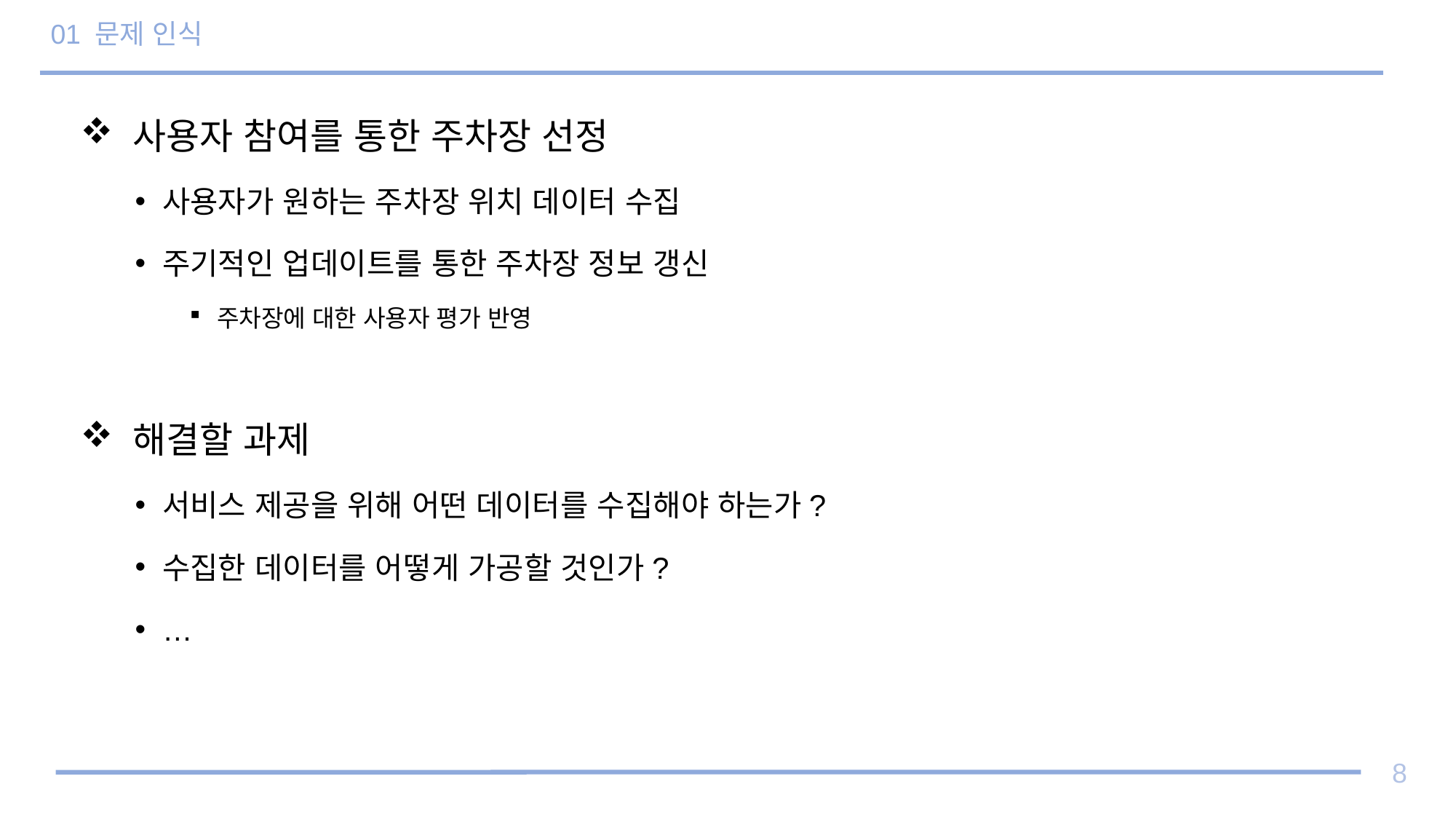

# 01 문제 인식
 사용자 참여를 통한 주차장 선정
사용자가 원하는 주차장 위치 데이터 수집
주기적인 업데이트를 통한 주차장 정보 갱신
주차장에 대한 사용자 평가 반영

 해결할 과제
서비스 제공을 위해 어떤 데이터를 수집해야 하는가?
수집한 데이터를 어떻게 가공할 것인가?
…
8